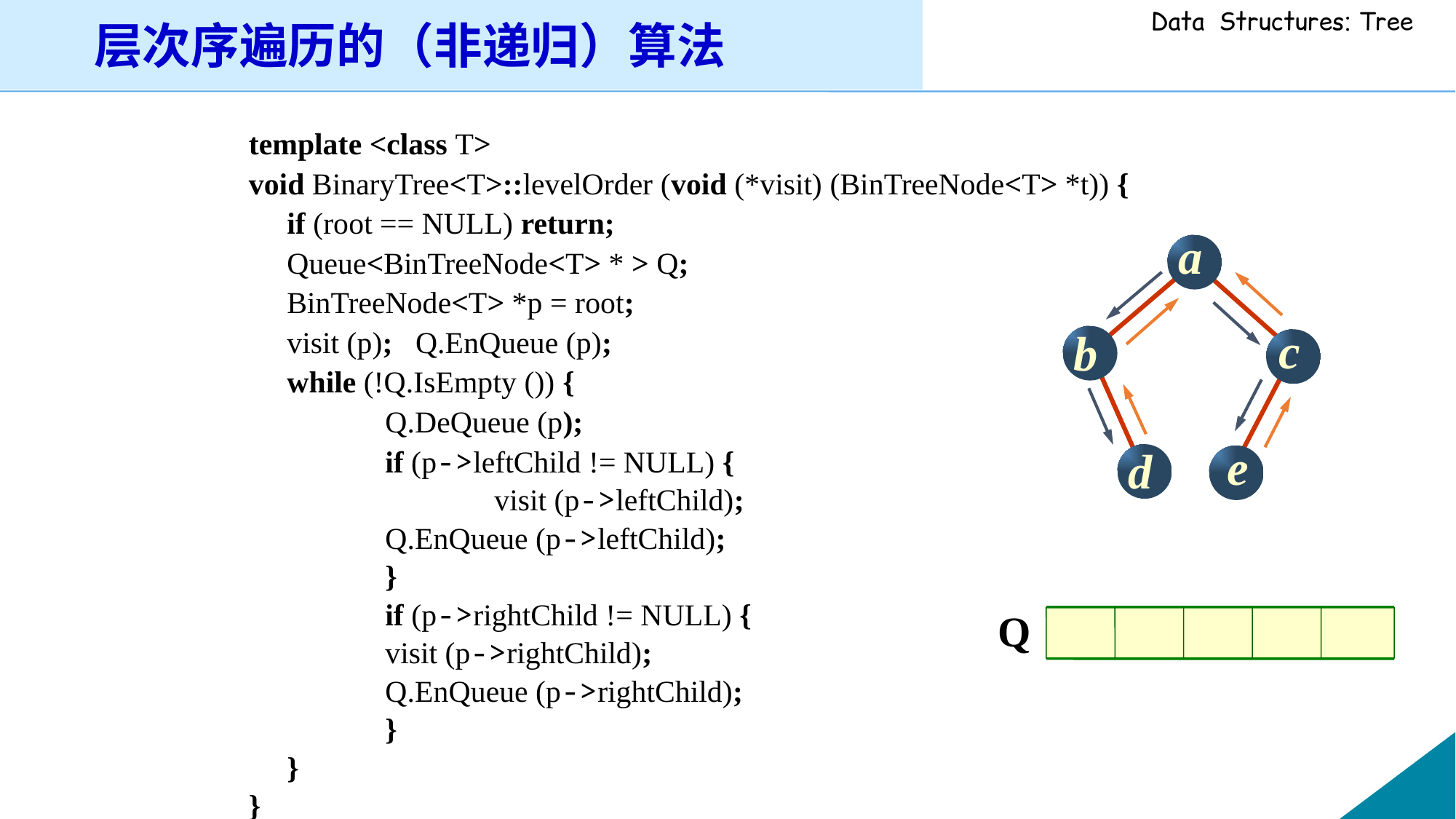

# 层次序遍历的（非递归）算法
template <class T>
void BinaryTree<T>::levelOrder (void (*visit) (BinTreeNode<T> *t)) {
     if (root == NULL) return;
     Queue<BinTreeNode<T> * > Q;
     BinTreeNode<T> *p = root;
     visit (p);   Q.EnQueue (p);
     while (!Q.IsEmpty ()) {
          	Q.DeQueue (p);
          	if (p->leftChild != NULL) {
 			visit (p->leftChild);
               	Q.EnQueue (p->leftChild);
       	}
       	if (p->rightChild != NULL) {
               	visit (p->rightChild);
               	Q.EnQueue (p->rightChild);
       	}
     }
}

a

c
b

e
d

Q